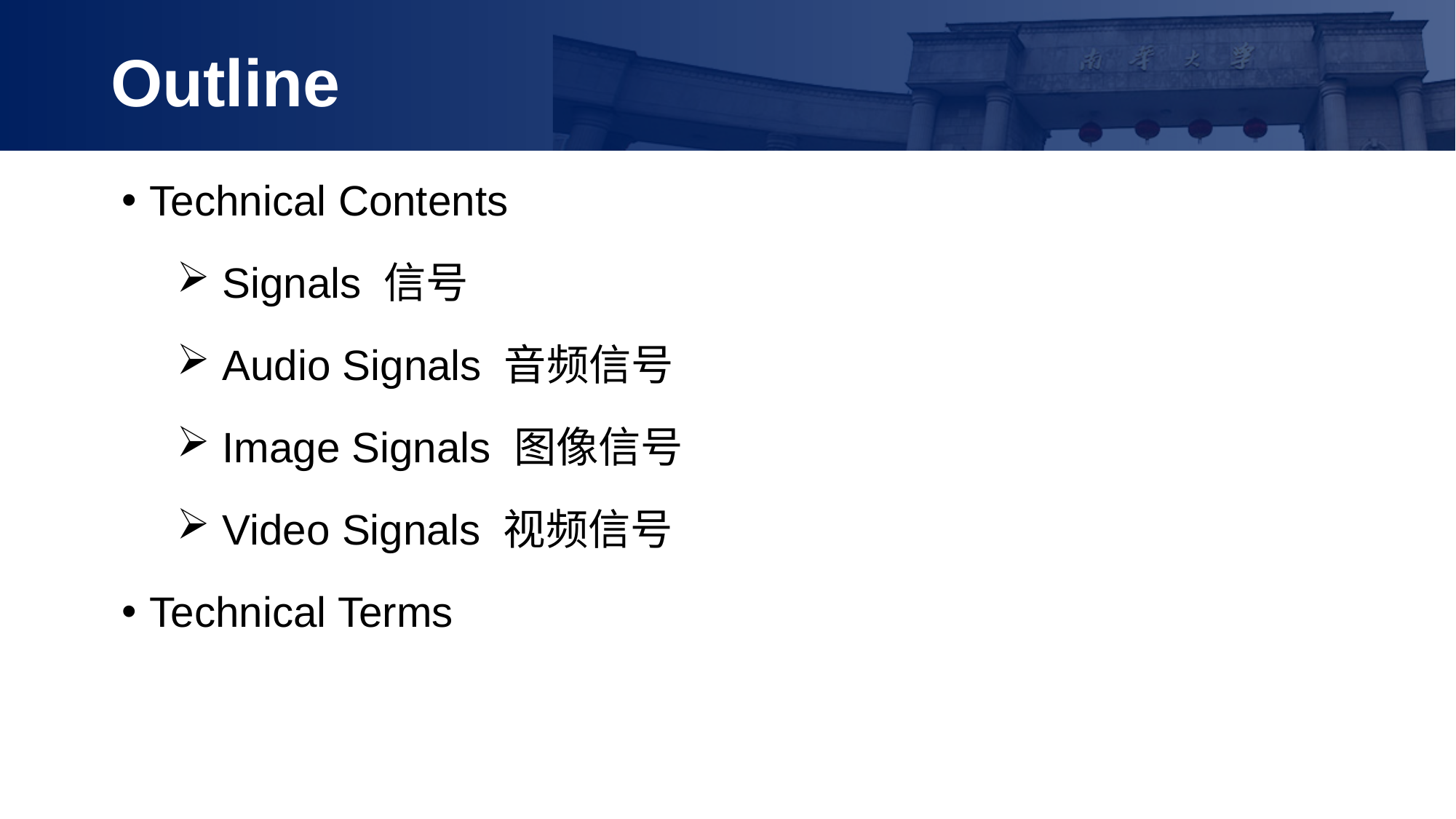

Outline
Technical Contents
 Signals 信号
 Audio Signals 音频信号
 Image Signals 图像信号
 Video Signals 视频信号
Technical Terms